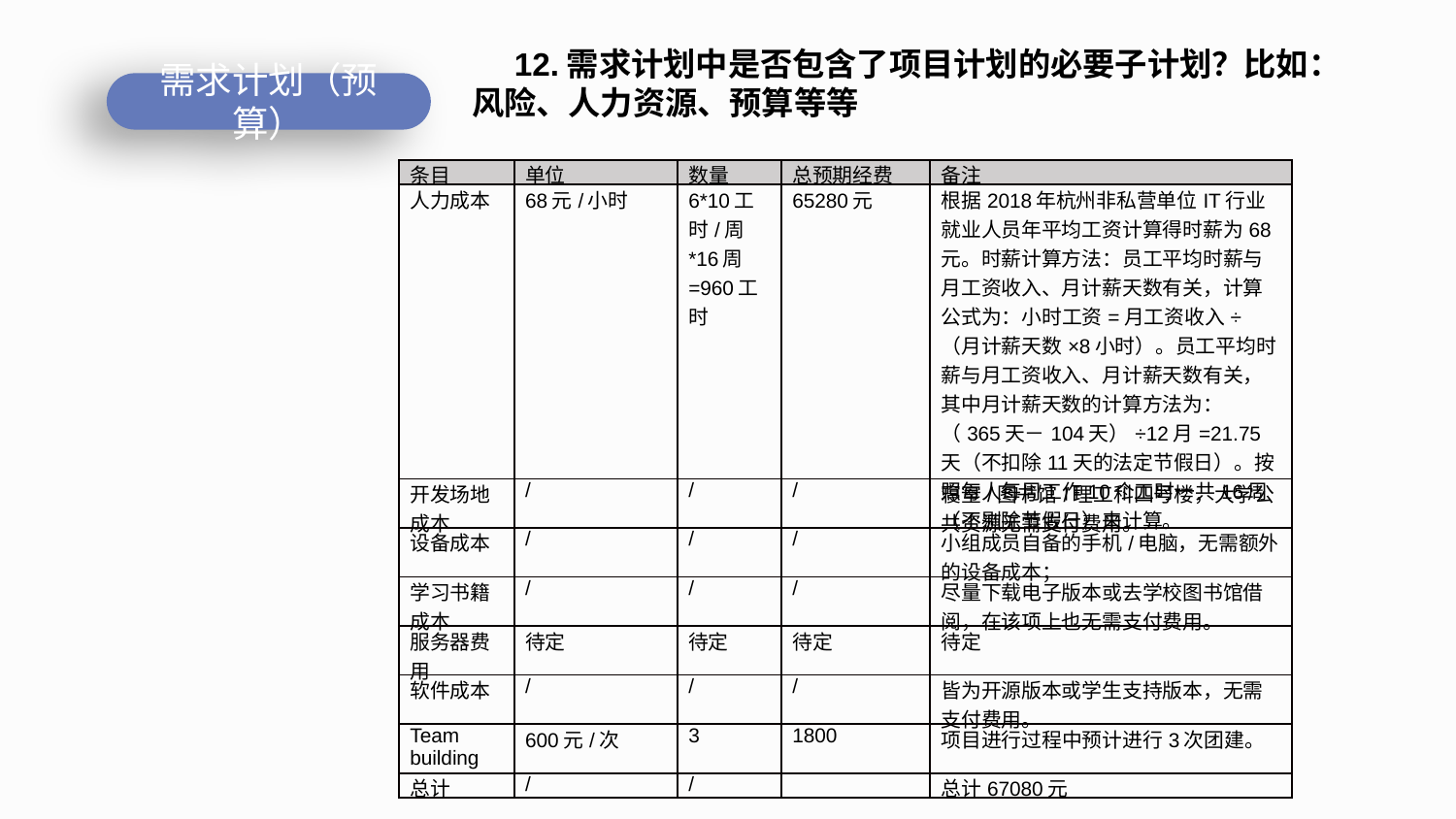

12.需求计划中是否包含了项目计划的必要子计划？比如：风险、人力资源、预算等等
需求计划（预算）
| 条目 | 单位 | 数量 | 总预期经费 | 备注 |
| --- | --- | --- | --- | --- |
| 人力成本 | 68元/小时 | 6\*10工时/周\*16周=960工时 | 65280元 | 根据2018年杭州非私营单位IT行业就业人员年平均工资计算得时薪为68元。时薪计算方法：员工平均时薪与月工资收入、月计薪天数有关，计算公式为：小时工资=月工资收入÷（月计薪天数×8小时）。员工平均时薪与月工资收入、月计薪天数有关，其中月计薪天数的计算方法为：（365天－104天）÷12月=21.75天（不扣除11天的法定节假日）。按照每人每周工作10个工时一共16周（不剔除节假日）来计算。 |
| 开发场地成本 | / | / | / | 寝室/图书馆/理工科四号楼，大学公共资源无需支付费用。 |
| 设备成本 | / | / | / | 小组成员自备的手机/电脑，无需额外的设备成本； |
| 学习书籍成本 | / | / | / | 尽量下载电子版本或去学校图书馆借阅，在该项上也无需支付费用。 |
| 服务器费用 | 待定 | 待定 | 待定 | 待定 |
| 软件成本 | / | / | / | 皆为开源版本或学生支持版本，无需支付费用。 |
| Team building | 600元/次 | 3 | 1800 | 项目进行过程中预计进行3次团建。 |
| 总计 | / | / |  | 总计67080元 |